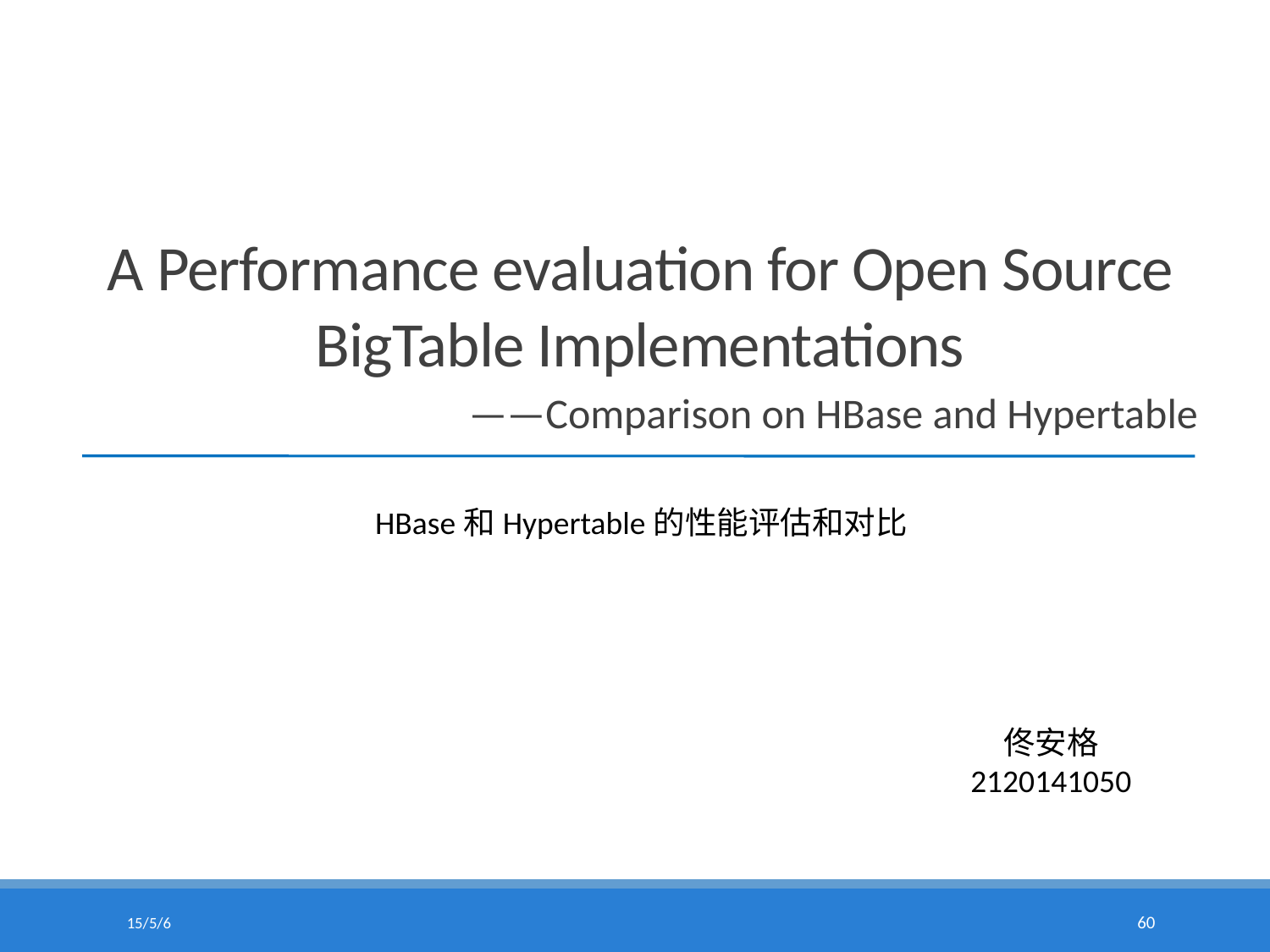

# A Performance evaluation for Open Source BigTable Implementations
——Comparison on HBase and Hypertable

HBase和Hypertable的性能评估和对比
佟安格
2120141050
15/5/6
60